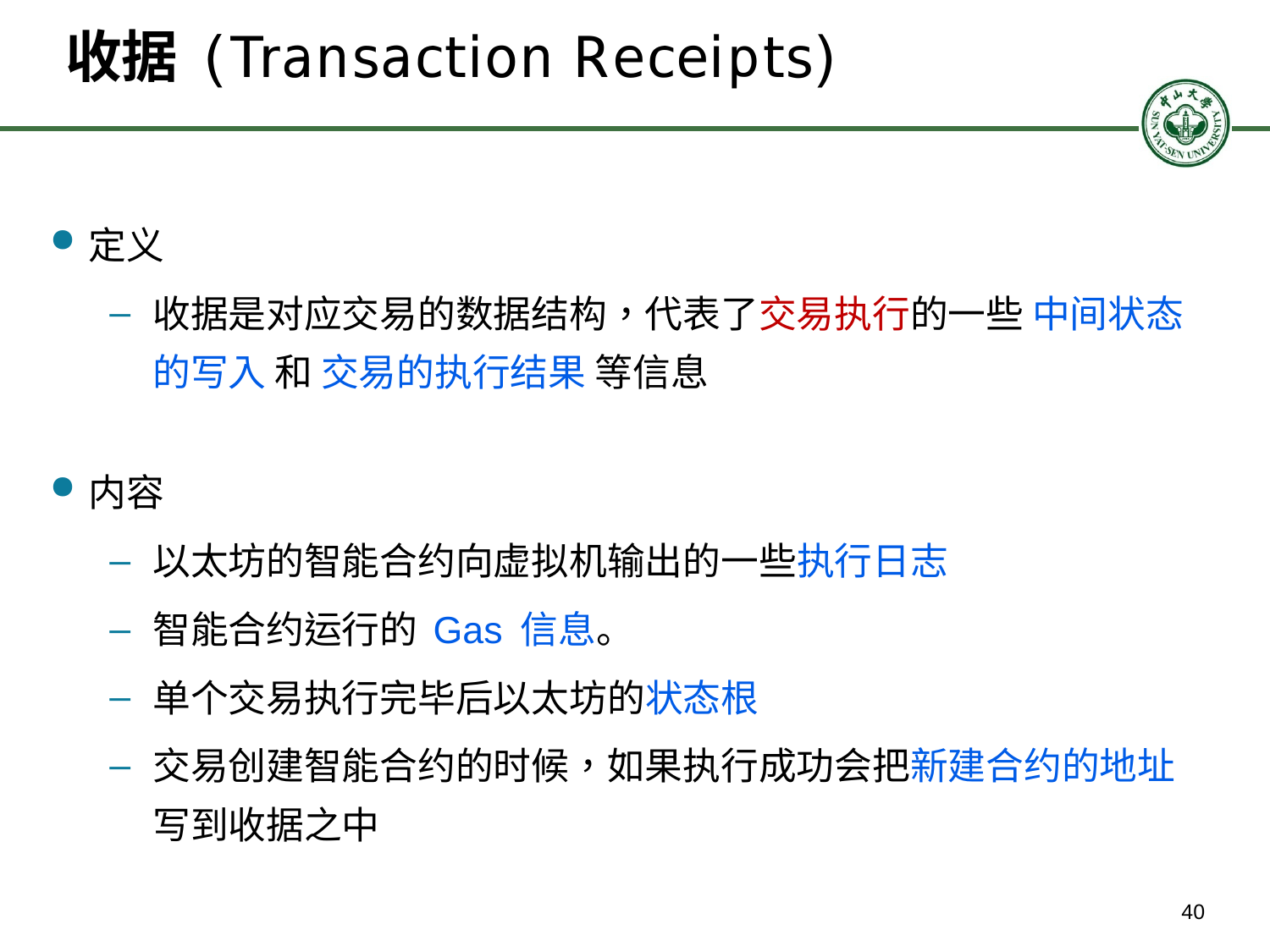

# 收据 (Transaction Receipts)
定义
收据是对应交易的数据结构，代表了交易执行的一些 中间状态的写入 和 交易的执行结果 等信息

内容
以太坊的智能合约向虚拟机输出的一些执行日志
智能合约运行的 Gas 信息。
单个交易执行完毕后以太坊的状态根
交易创建智能合约的时候，如果执行成功会把新建合约的地址写到收据之中